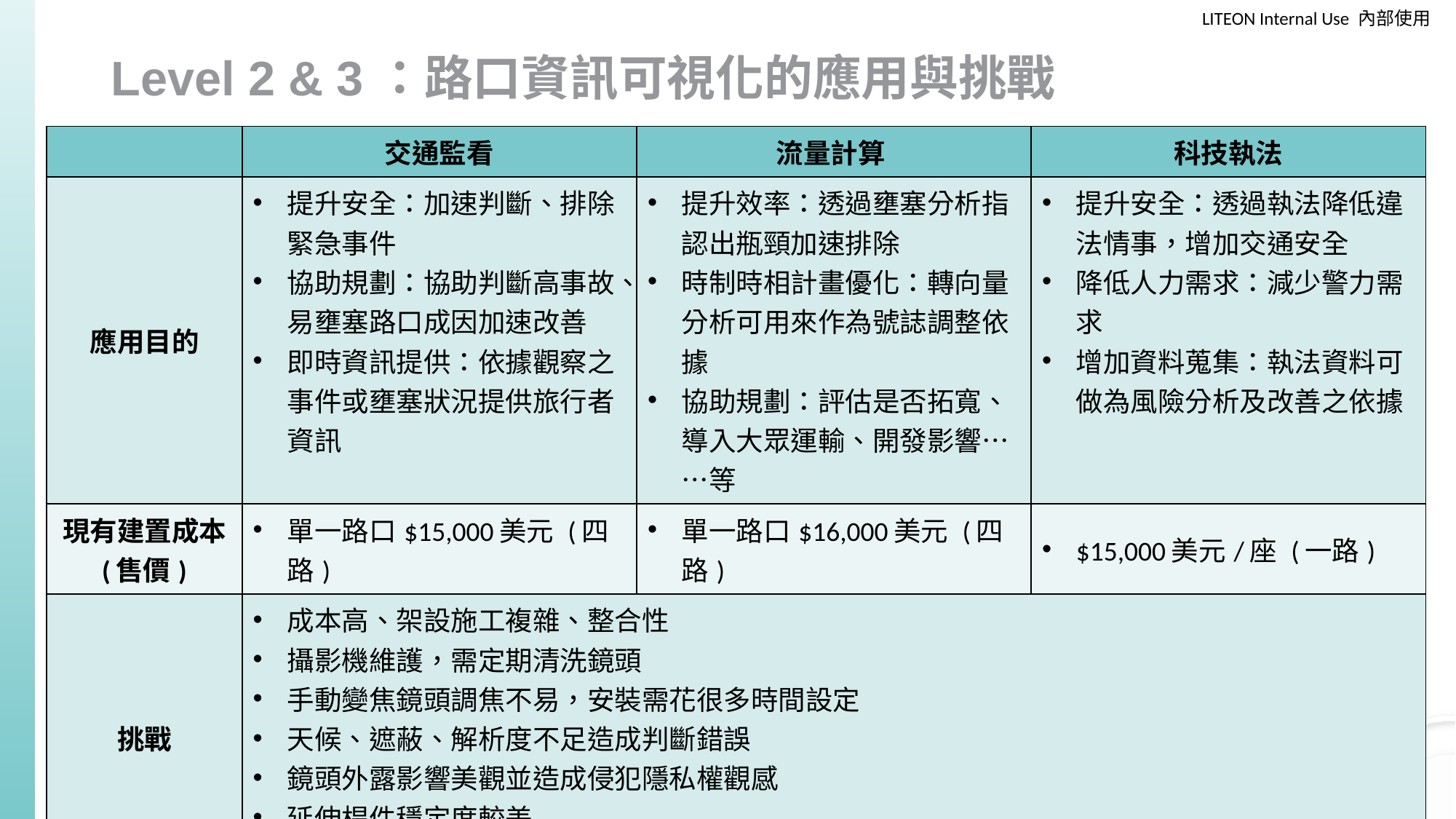

# Level 2 & 3：路口資訊可視化的應用與挑戰
|  | 交通監看 | 流量計算 | 科技執法 |
| --- | --- | --- | --- |
| 應用目的 | 提升安全：加速判斷、排除緊急事件 協助規劃：協助判斷高事故、易壅塞路口成因加速改善 即時資訊提供：依據觀察之事件或壅塞狀況提供旅行者資訊 | 提升效率：透過壅塞分析指認出瓶頸加速排除 時制時相計畫優化：轉向量分析可用來作為號誌調整依據 協助規劃：評估是否拓寬、導入大眾運輸、開發影響……等 | 提升安全：透過執法降低違法情事，增加交通安全 降低人力需求：減少警力需求 增加資料蒐集：執法資料可做為風險分析及改善之依據 |
| 現有建置成本 (售價) | 單一路口$15,000美元 (四路) | 單一路口$16,000美元 (四路) | $15,000美元/座 (一路) |
| 挑戰 | 成本高、架設施工複雜、整合性 攝影機維護，需定期清洗鏡頭 手動變焦鏡頭調焦不易，安裝需花很多時間設定 天候、遮蔽、解析度不足造成判斷錯誤 鏡頭外露影響美觀並造成侵犯隱私權觀感 延伸桿件穩定度較差 散熱問題，直接曝曬易過熱 |  |  |
VA算力
單一支約$18,000
Traffic counter installation begins - The Martha's Vineyard Times (mvtimes.com)
| VA 需求 | 碰撞事件偵測 (Optional) | 停止線偵測 車種、自行車、行人區別 轉彎、車輛移動方向軌跡追蹤 車隊長度 | 停止線偵測 車種區別 轉彎、車輛移動速度 電子圍籬 紅綠燈號辨識、闖紅燈偵測 車牌辨識 |
| --- | --- | --- | --- |